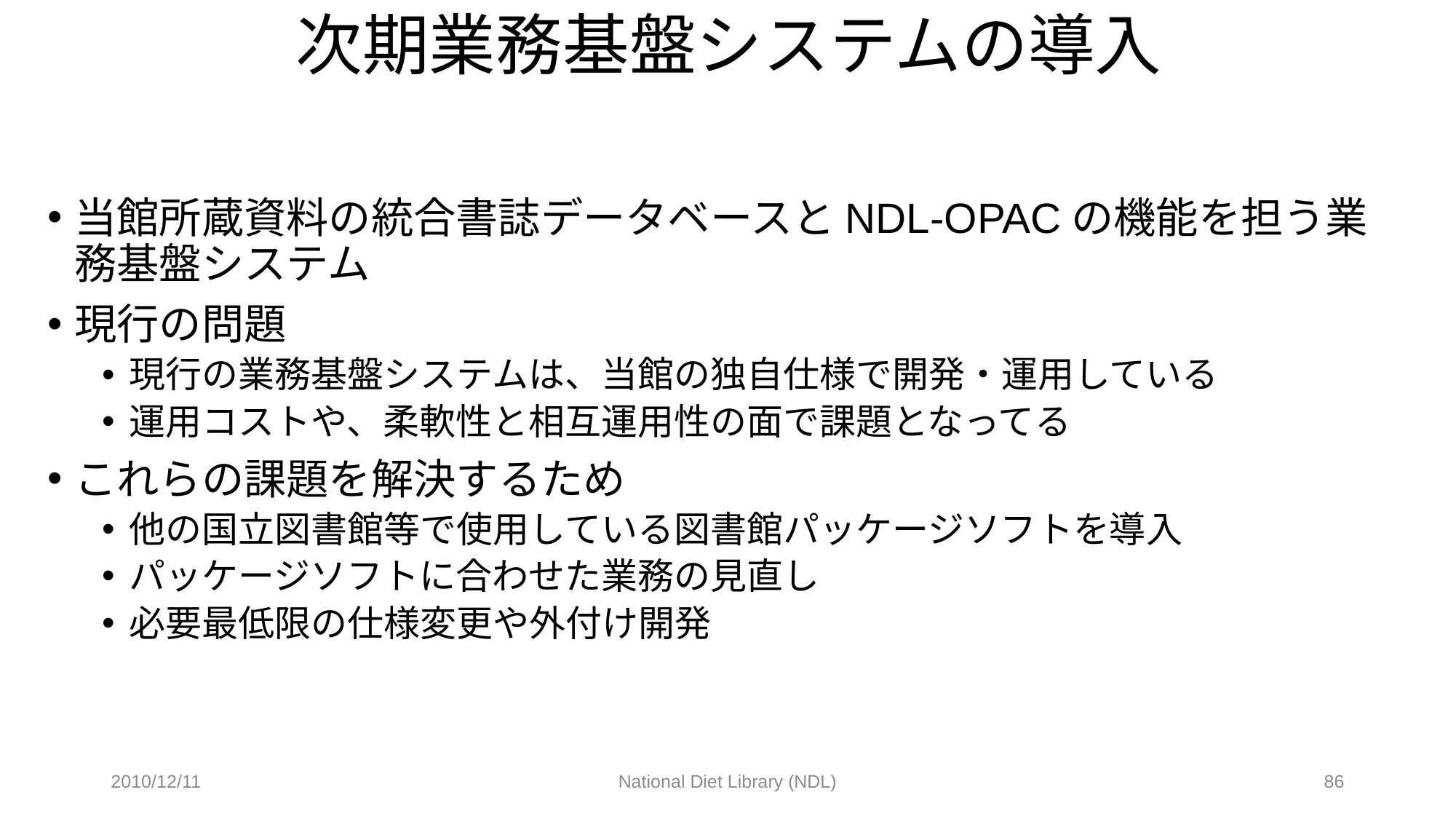

# 次期業務基盤システムの導入
当館所蔵資料の統合書誌データベースとNDL-OPACの機能を担う業務基盤システム
現行の問題
現行の業務基盤システムは、当館の独自仕様で開発・運用している
運用コストや、柔軟性と相互運用性の面で課題となってる
これらの課題を解決するため
他の国立図書館等で使用している図書館パッケージソフトを導入
パッケージソフトに合わせた業務の見直し
必要最低限の仕様変更や外付け開発
2010/12/11
National Diet Library (NDL)
86